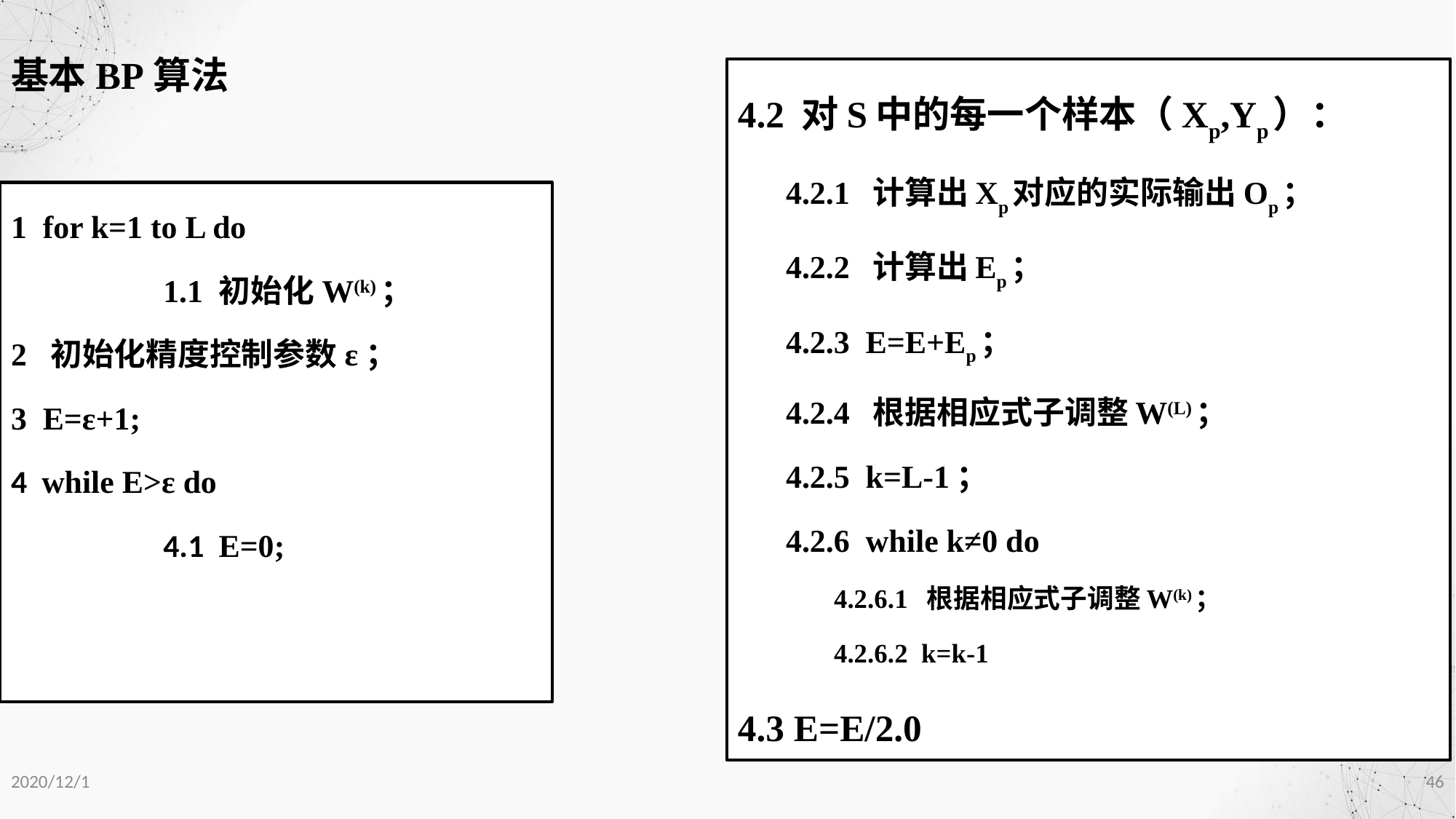

基本BP算法
4.2 对S中的每一个样本（Xp,Yp）：
4.2.1  计算出Xp对应的实际输出Op；
4.2.2  计算出Ep；
4.2.3  E=E+Ep；
4.2.4  根据相应式子调整W(L)；
4.2.5  k=L-1；
4.2.6  while k≠0 do
4.2.6.1  根据相应式子调整W(k)；
4.2.6.2  k=k-1
4.3 E=E/2.0
1  for k=1 to L do
		1.1 初始化W(k)；
2  初始化精度控制参数ε；
3  E=ε+1;
4  while E>ε do
		4.1  E=0;
2020/12/1
46